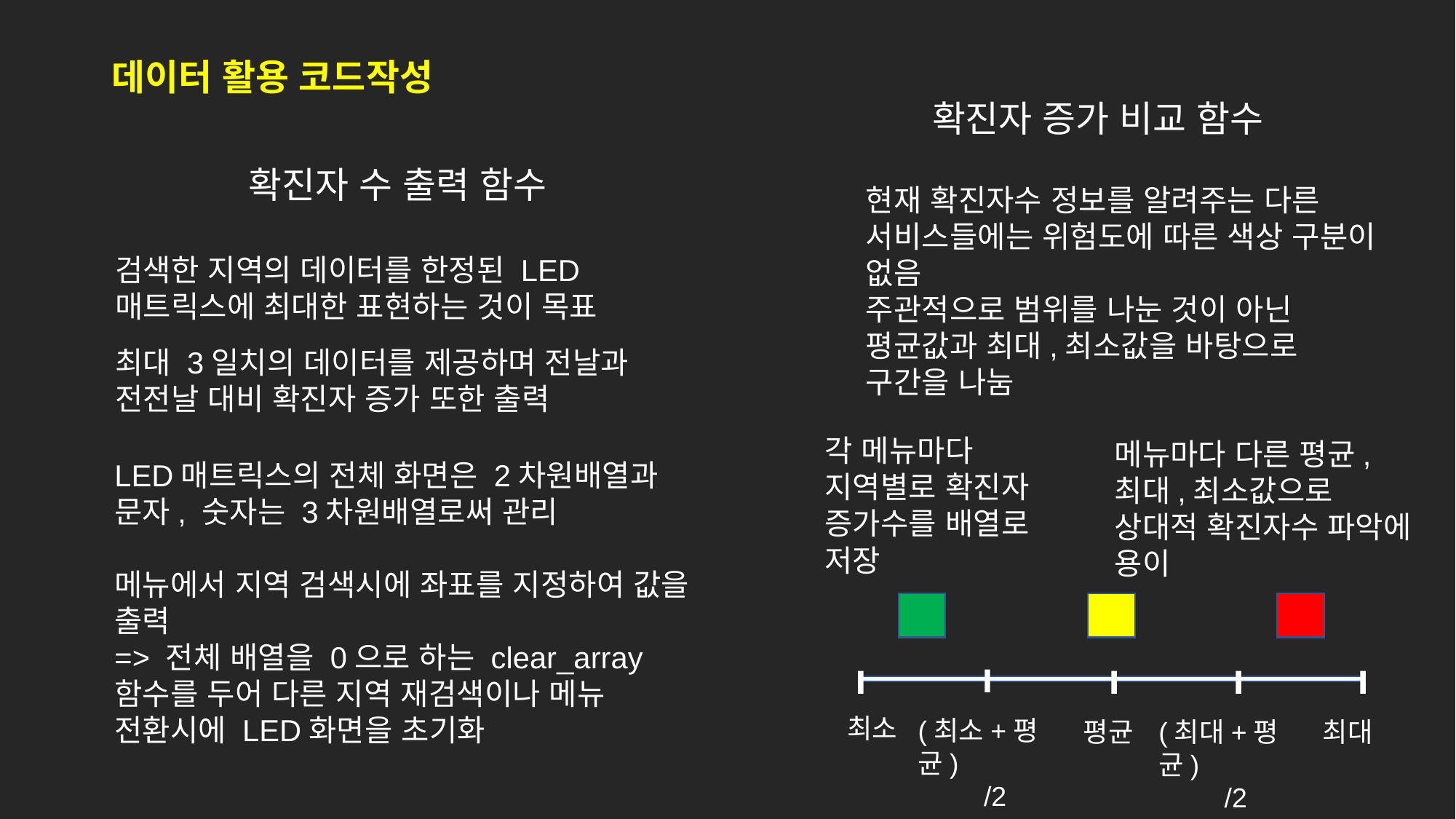

데이터 활용 코드작성
확진자 증가 비교 함수
확진자 수 출력 함수
현재 확진자수 정보를 알려주는 다른 서비스들에는 위험도에 따른 색상 구분이 없음
주관적으로 범위를 나눈 것이 아닌 평균값과 최대,최소값을 바탕으로 구간을 나눔
검색한 지역의 데이터를 한정된 LED매트릭스에 최대한 표현하는 것이 목표
최대 3일치의 데이터를 제공하며 전날과 전전날 대비 확진자 증가 또한 출력
각 메뉴마다 지역별로 확진자 증가수를 배열로 저장
메뉴마다 다른 평균,최대,최소값으로 상대적 확진자수 파악에 용이
LED매트릭스의 전체 화면은 2차원배열과 문자, 숫자는 3차원배열로써 관리

메뉴에서 지역 검색시에 좌표를 지정하여 값을 출력
=> 전체 배열을 0으로 하는 clear_array함수를 두어 다른 지역 재검색이나 메뉴 전환시에 LED화면을 초기화

최소
(최소+평균)
/2
평균
최대
(최대+평균)
/2